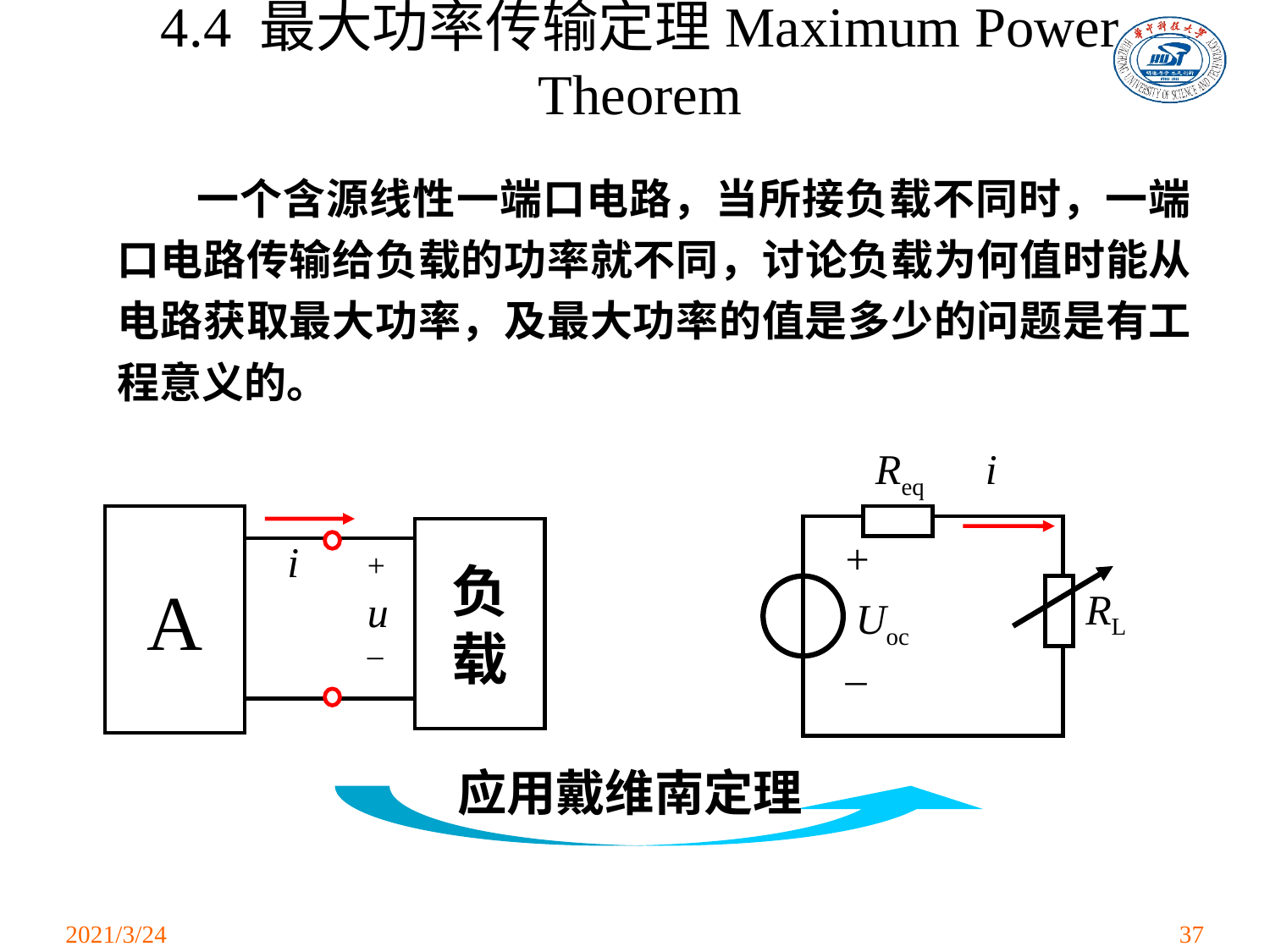

# 4.4 最大功率传输定理Maximum Power Theorem
一个含源线性一端口电路，当所接负载不同时，一端口电路传输给负载的功率就不同，讨论负载为何值时能从电路获取最大功率，及最大功率的值是多少的问题是有工程意义的。
Req
i

+

RL
Uoc
–
A

负
载

i

+
u
–

应用戴维南定理

2021/3/24

37